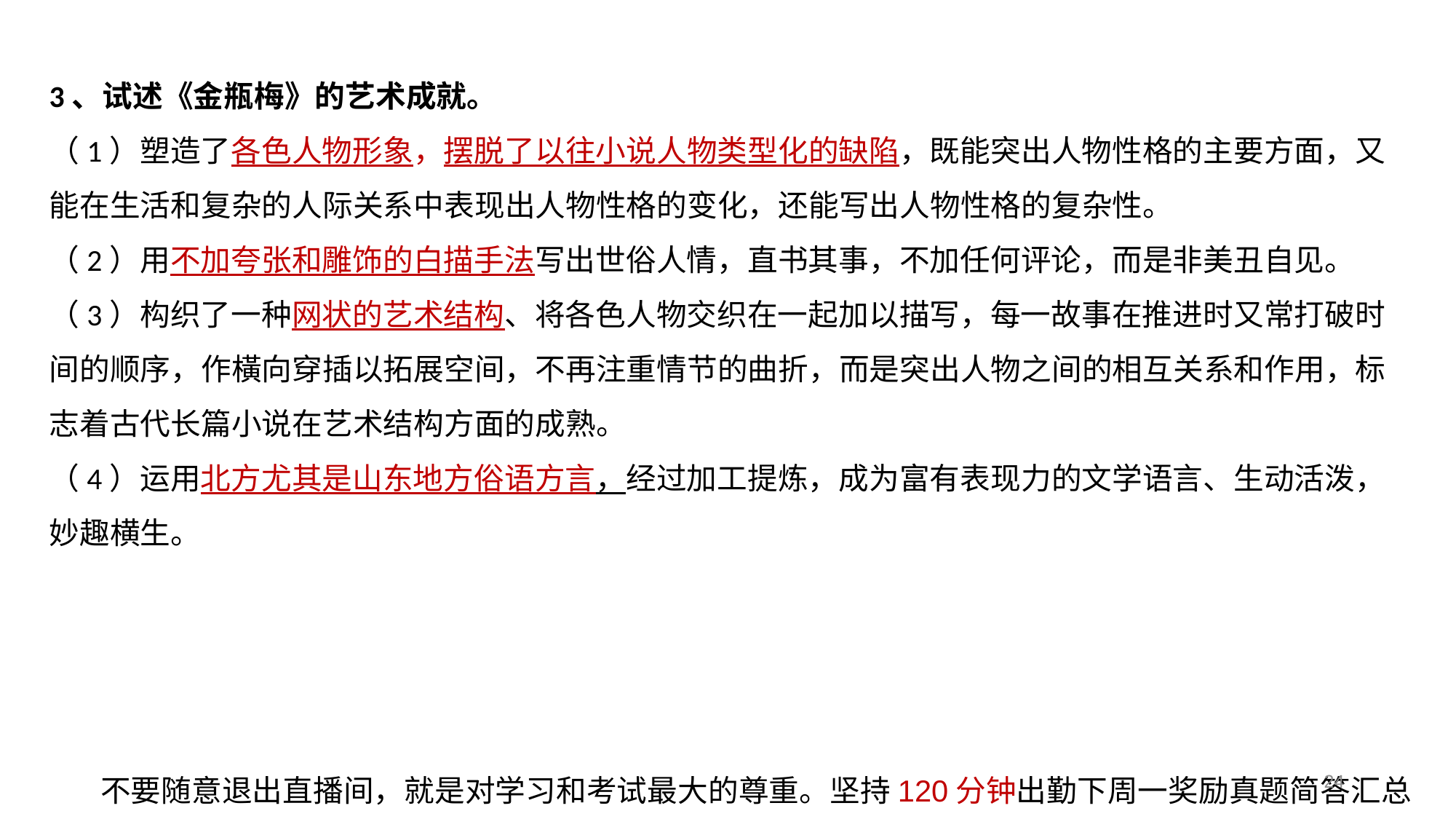

3、试述《金瓶梅》的艺术成就。
（1）塑造了各色人物形象，摆脱了以往小说人物类型化的缺陷，既能突出人物性格的主要方面，又能在生活和复杂的人际关系中表现出人物性格的变化，还能写出人物性格的复杂性。
（2）用不加夸张和雕饰的白描手法写出世俗人情，直书其事，不加任何评论，而是非美丑自见。
（3）构织了一种网状的艺术结构、将各色人物交织在一起加以描写，每一故事在推进时又常打破时间的顺序，作橫向穿插以拓展空间，不再注重情节的曲折，而是突出人物之间的相互关系和作用，标志着古代长篇小说在艺术结构方面的成熟。
（4）运用北方尤其是山东地方俗语方言，经过加工提炼，成为富有表现力的文学语言、生动活泼，妙趣横生。
24